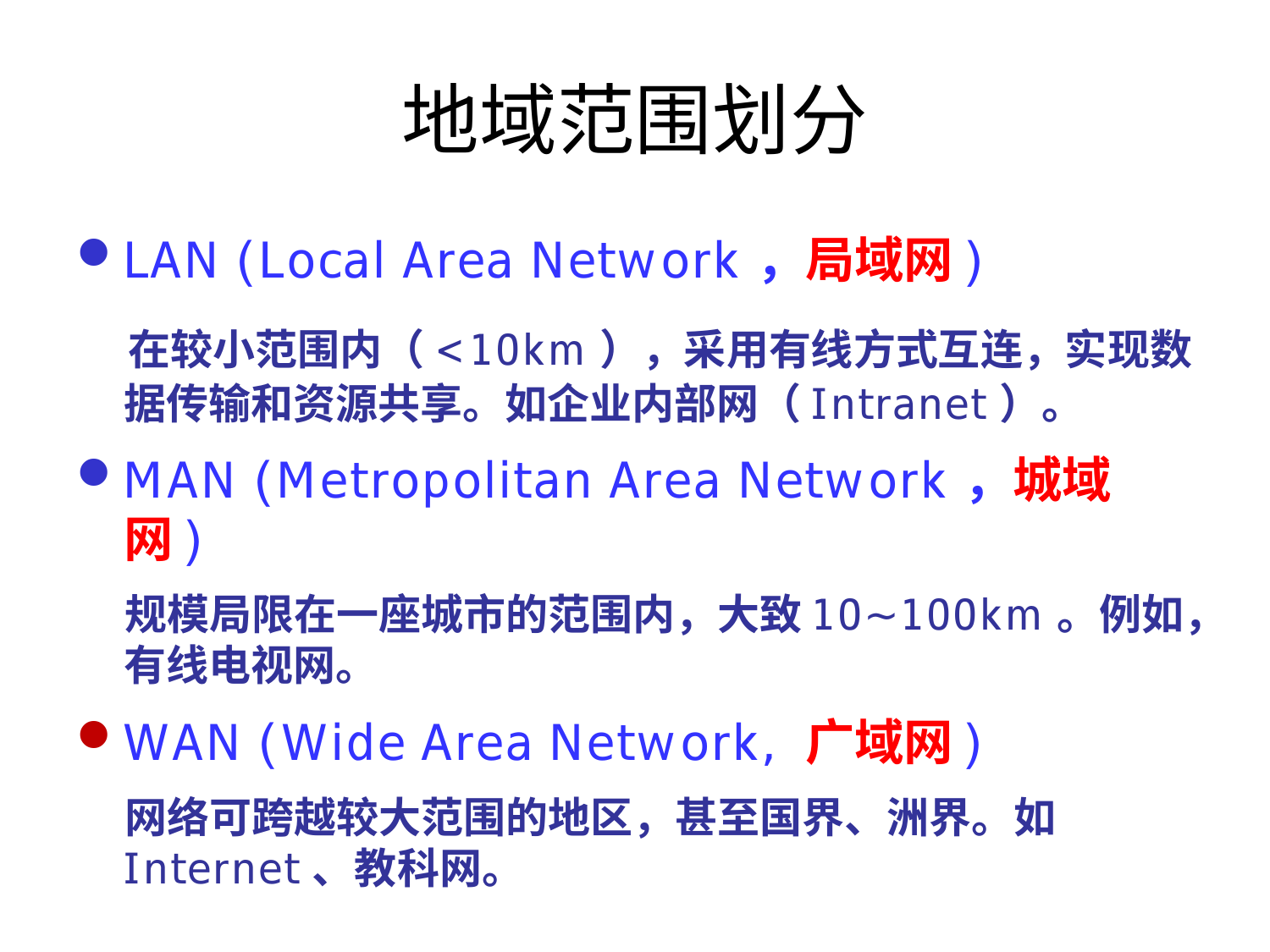

# 地域范围划分
LAN (Local Area Network，局域网)
   在较小范围内（<10km），采用有线方式互连，实现数据传输和资源共享。如企业内部网（Intranet）。
MAN (Metropolitan Area Network，城域网)
    规模局限在一座城市的范围内，大致10~100km。例如，有线电视网。
WAN (Wide Area Network, 广域网)
    网络可跨越较大范围的地区，甚至国界、洲界。如Internet、教科网。